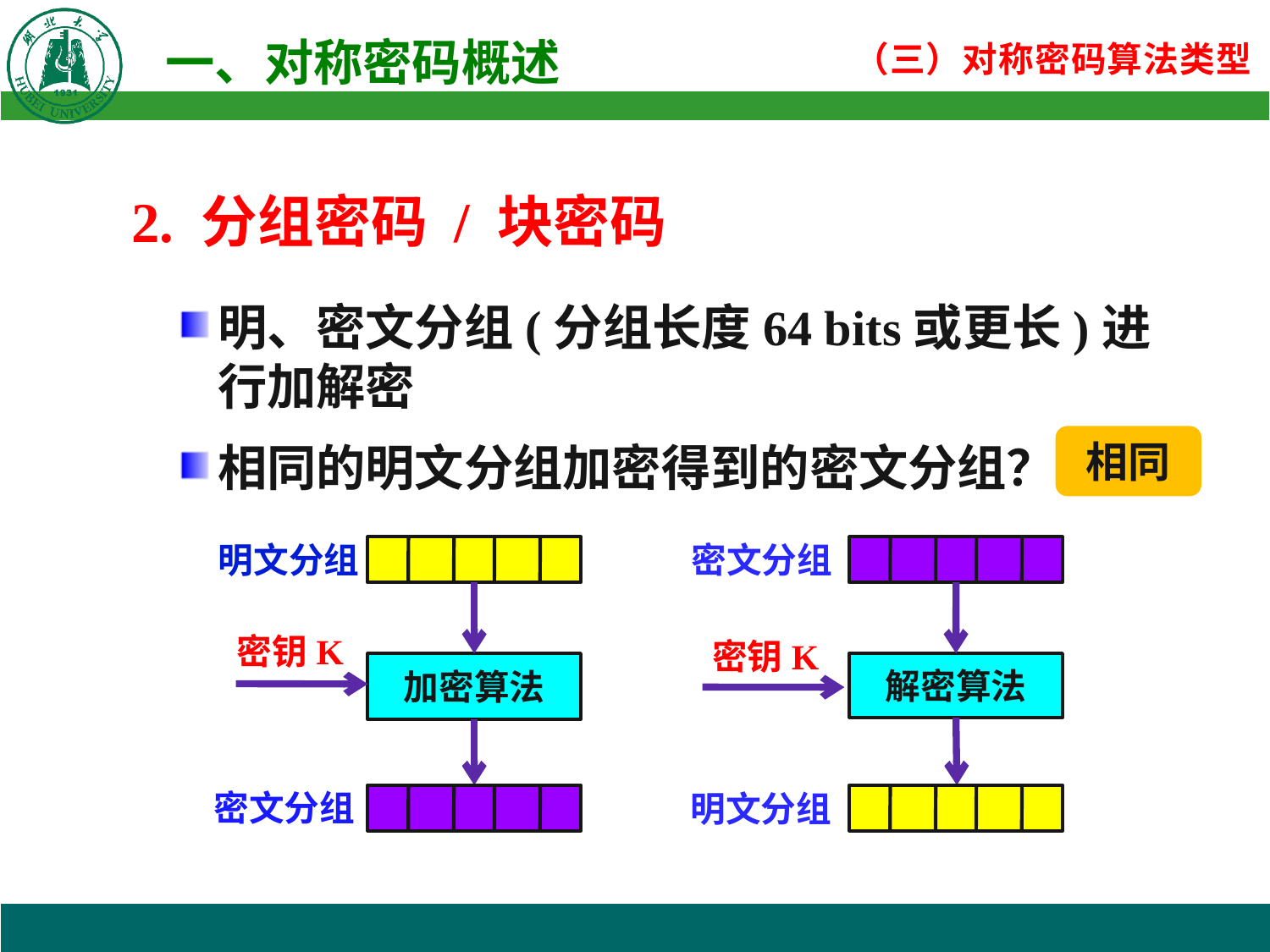

2. 分组密码 / 块密码
明、密文分组(分组长度64 bits或更长)进行加解密
相同的明文分组加密得到的密文分组？
相同
明文分组

密钥K
加密算法
密文分组

密文分组

密钥K
解密算法
明文分组